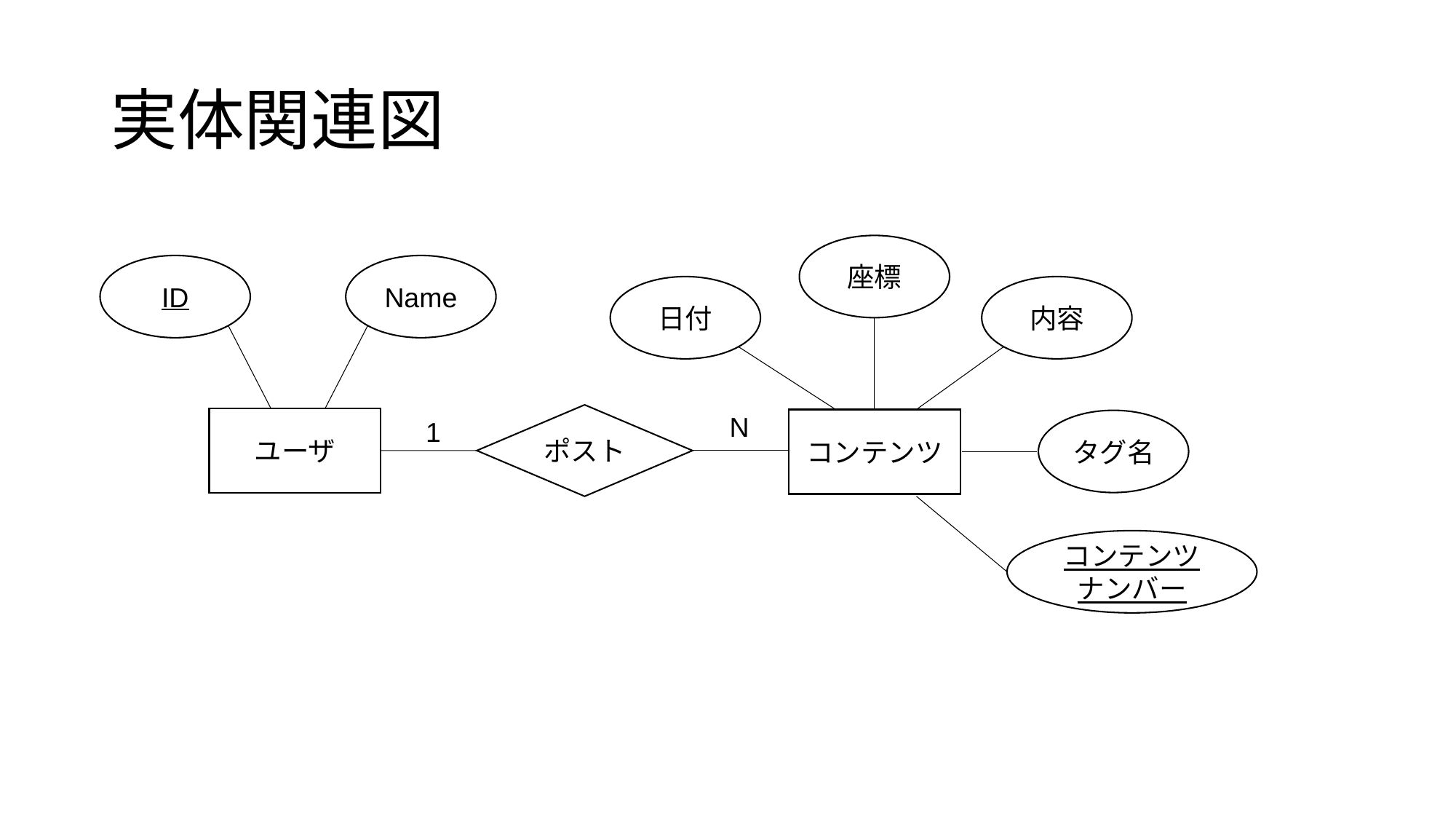

# 実体関連図
座標
ID
Name
内容
日付
N
ポスト
ユーザ
1
コンテンツ
タグ名
コンテンツ
ナンバー